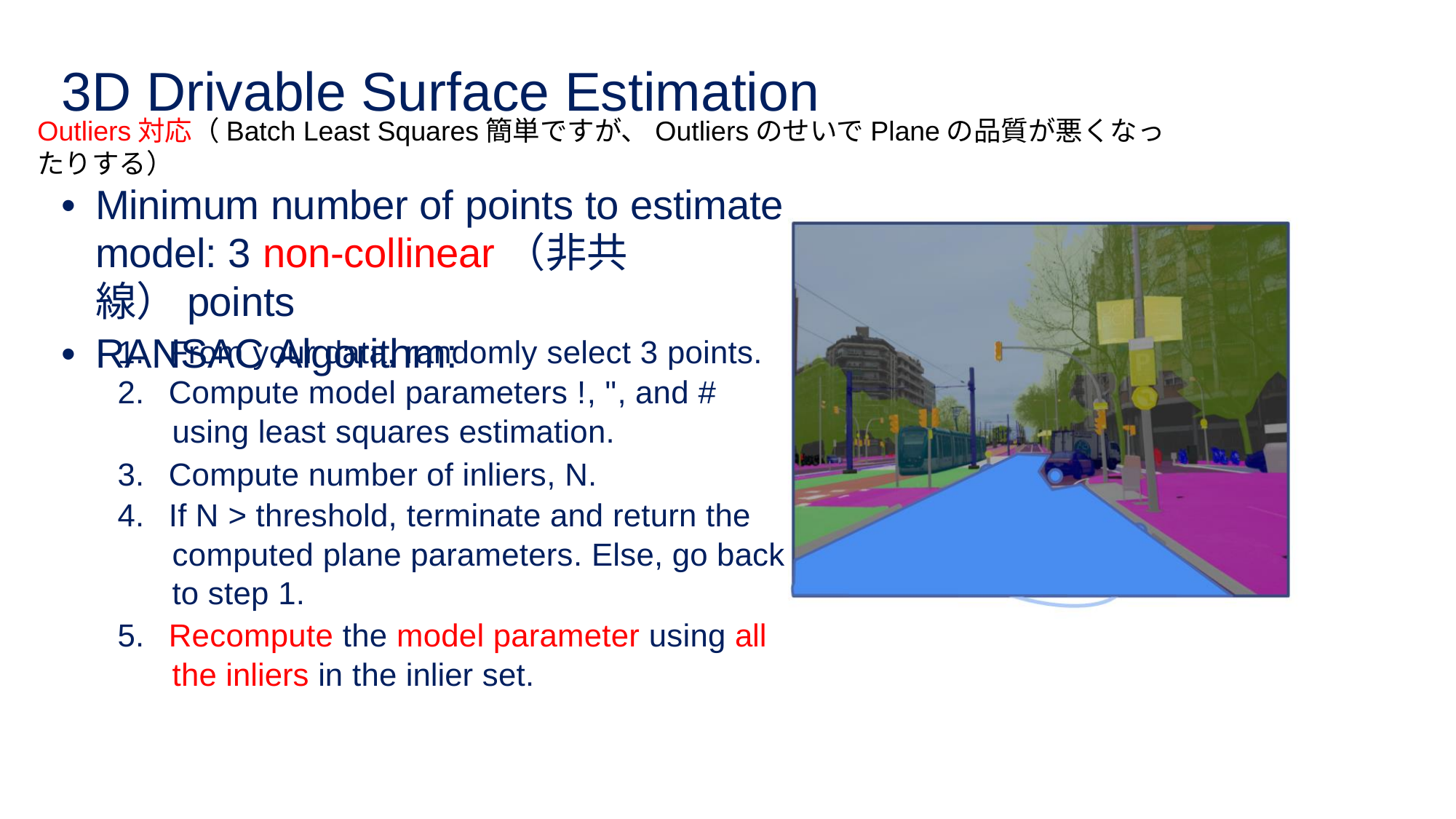

3D Drivable Surface Estimation
Outliers対応（Batch Least Squares簡単ですが、OutliersのせいでPlaneの品質が悪くなったりする）
• Minimum number of points to estimate
model: 3 non-collinear（非共線）points
• RANSAC Algorithm:
1. From your data, randomly select 3 points.
2. Compute model parameters !, ", and #
using least squares estimation.
3. Compute number of inliers, N.
4. If N > threshold, terminate and return the
computed plane parameters. Else, go back
to step 1.
5. Recompute the model parameter using all
the inliers in the inlier set.